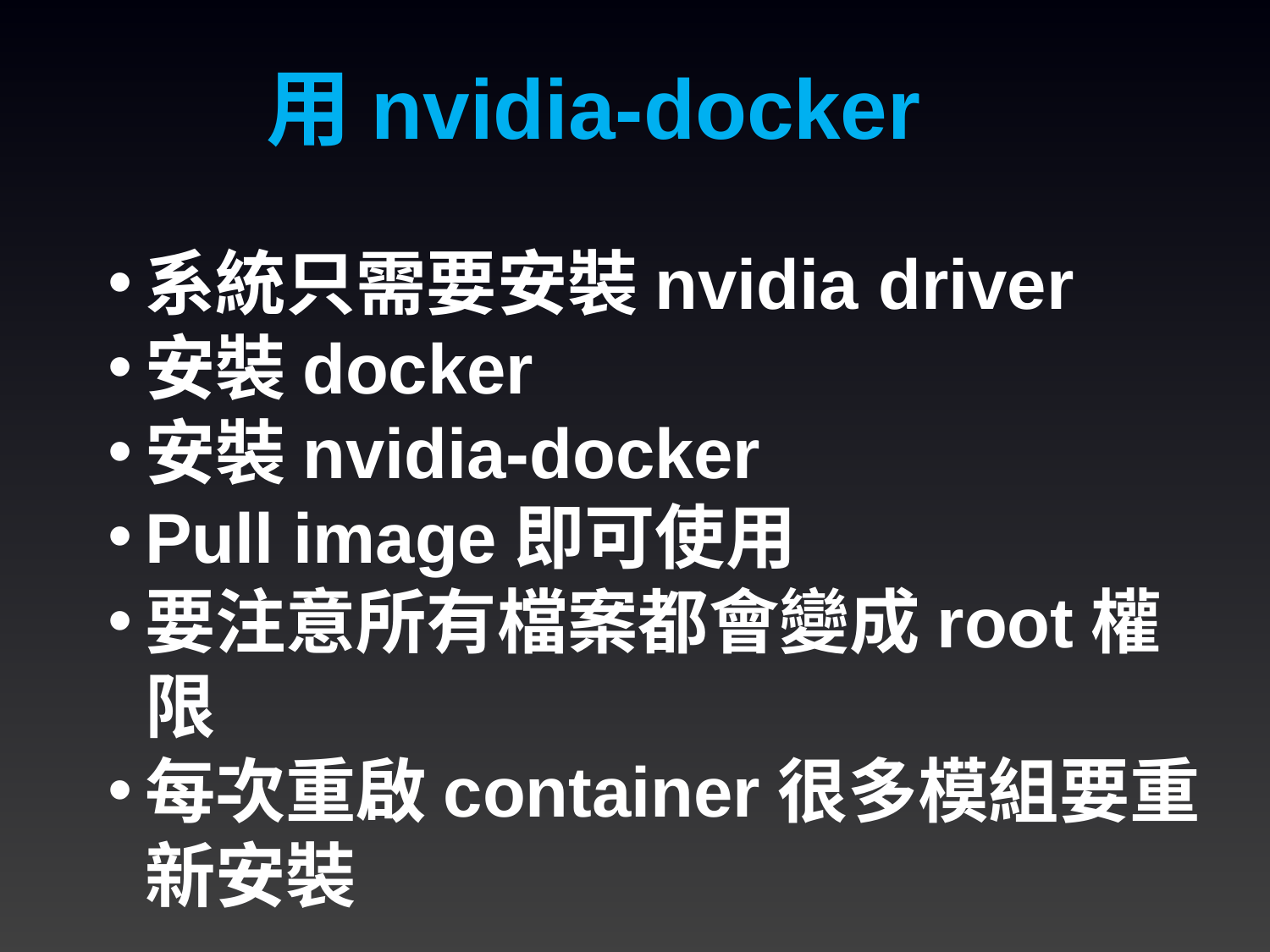

用nvidia-docker
系統只需要安裝nvidia driver
安裝docker
安裝nvidia-docker
Pull image即可使用
要注意所有檔案都會變成root權限
每次重啟container很多模組要重新安裝